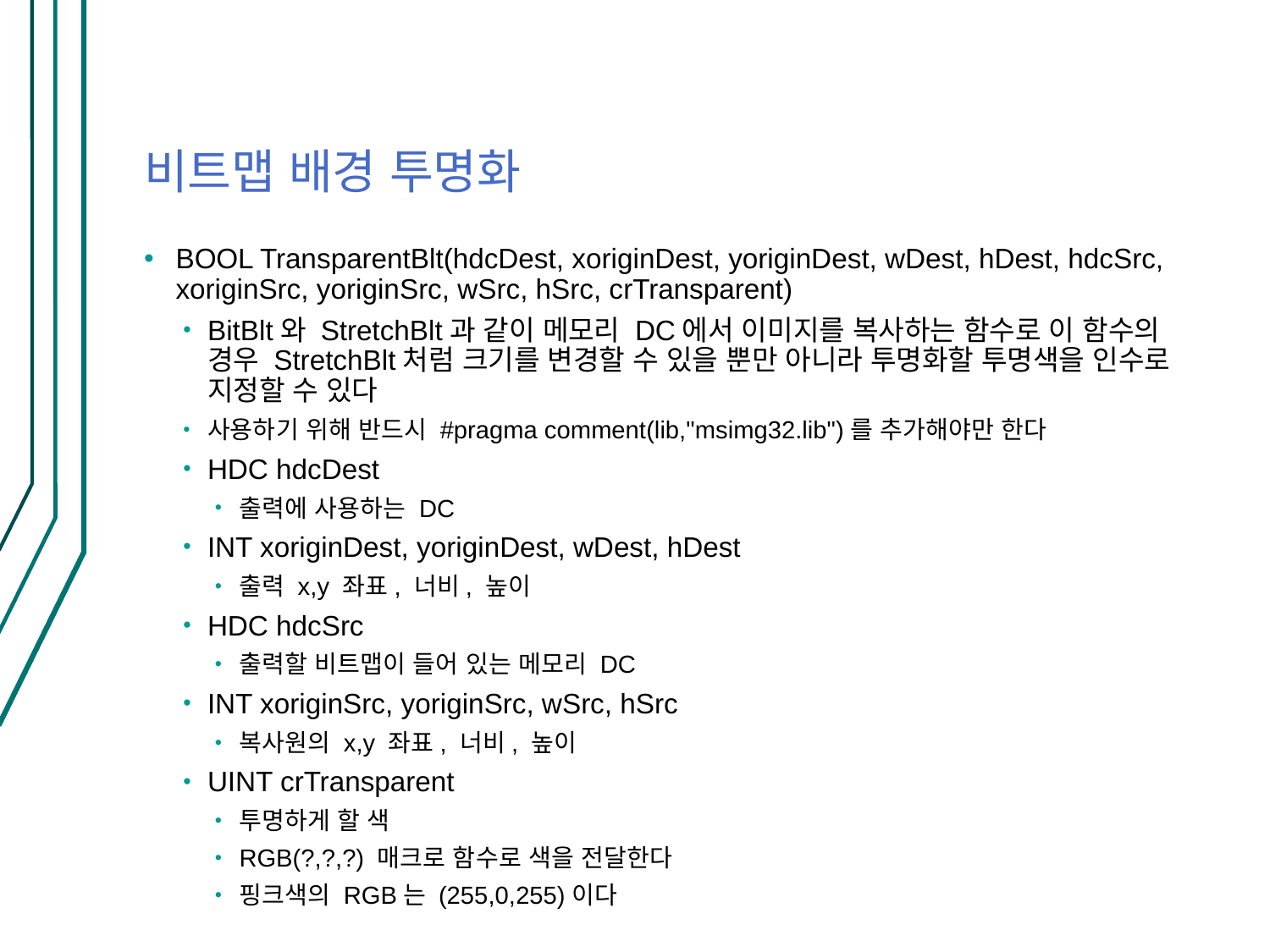

# 비트맵 배경 투명화
BOOL TransparentBlt(hdcDest, xoriginDest, yoriginDest, wDest, hDest, hdcSrc, xoriginSrc, yoriginSrc, wSrc, hSrc, crTransparent)
BitBlt와 StretchBlt과 같이 메모리 DC에서 이미지를 복사하는 함수로 이 함수의 경우 StretchBlt처럼 크기를 변경할 수 있을 뿐만 아니라 투명화할 투명색을 인수로 지정할 수 있다
사용하기 위해 반드시 #pragma comment(lib,"msimg32.lib")를 추가해야만 한다
HDC hdcDest
출력에 사용하는 DC
INT xoriginDest, yoriginDest, wDest, hDest
출력 x,y 좌표, 너비, 높이
HDC hdcSrc
출력할 비트맵이 들어 있는 메모리 DC
INT xoriginSrc, yoriginSrc, wSrc, hSrc
복사원의 x,y 좌표, 너비, 높이
UINT crTransparent
투명하게 할 색
RGB(?,?,?) 매크로 함수로 색을 전달한다
핑크색의 RGB는 (255,0,255)이다